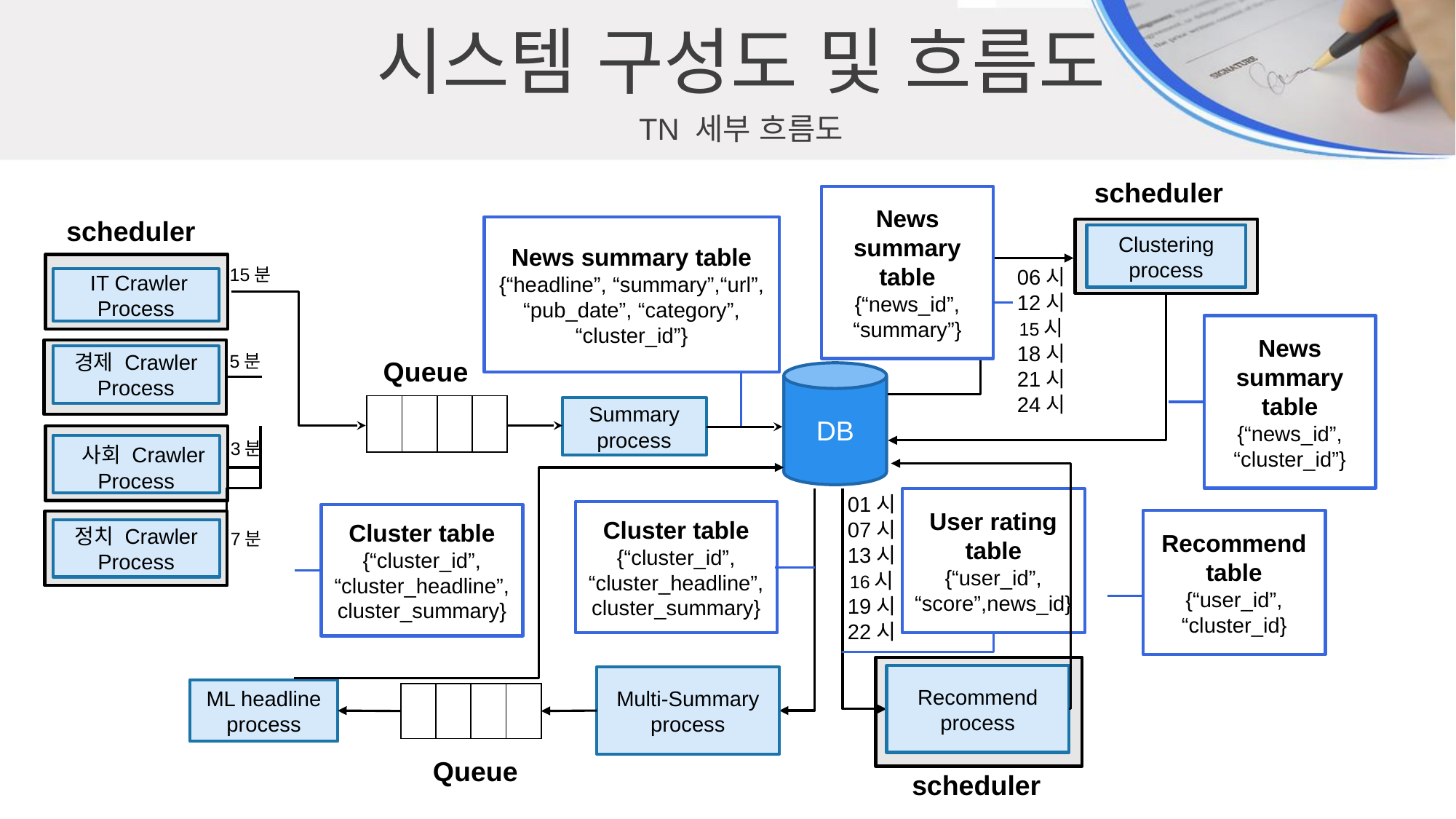

시스템 구성도 및 흐름도
TN 세부 흐름도
scheduler
News summary table
{“news_id”, “summary”}
scheduler
News summary table
{“headline”, “summary”,“url”, “pub_date”, “category”, “cluster_id”}

Clustering process
06시
12시
15시
18시
21시
24시

15분
 IT Crawler Process
News summary table
{“news_id”, “cluster_id”}

5분
경제 Crawler Process
Queue
DB
|  |  |  |  |
| --- | --- | --- | --- |
Summary process

3분
 사회 Crawler Process
01시
07시
13시
16시
19시
22시
User rating table
{“user_id”, “score”,news_id}
Cluster table
{“cluster_id”, “cluster_headline”,cluster_summary}
Cluster table
{“cluster_id”, “cluster_headline”,cluster_summary}
Recommend table
{“user_id”, “cluster_id}

정치 Crawler Process
7분

Recommend process
Multi-Summary process
ML headline process
|  |  |  |  |
| --- | --- | --- | --- |
Queue
scheduler